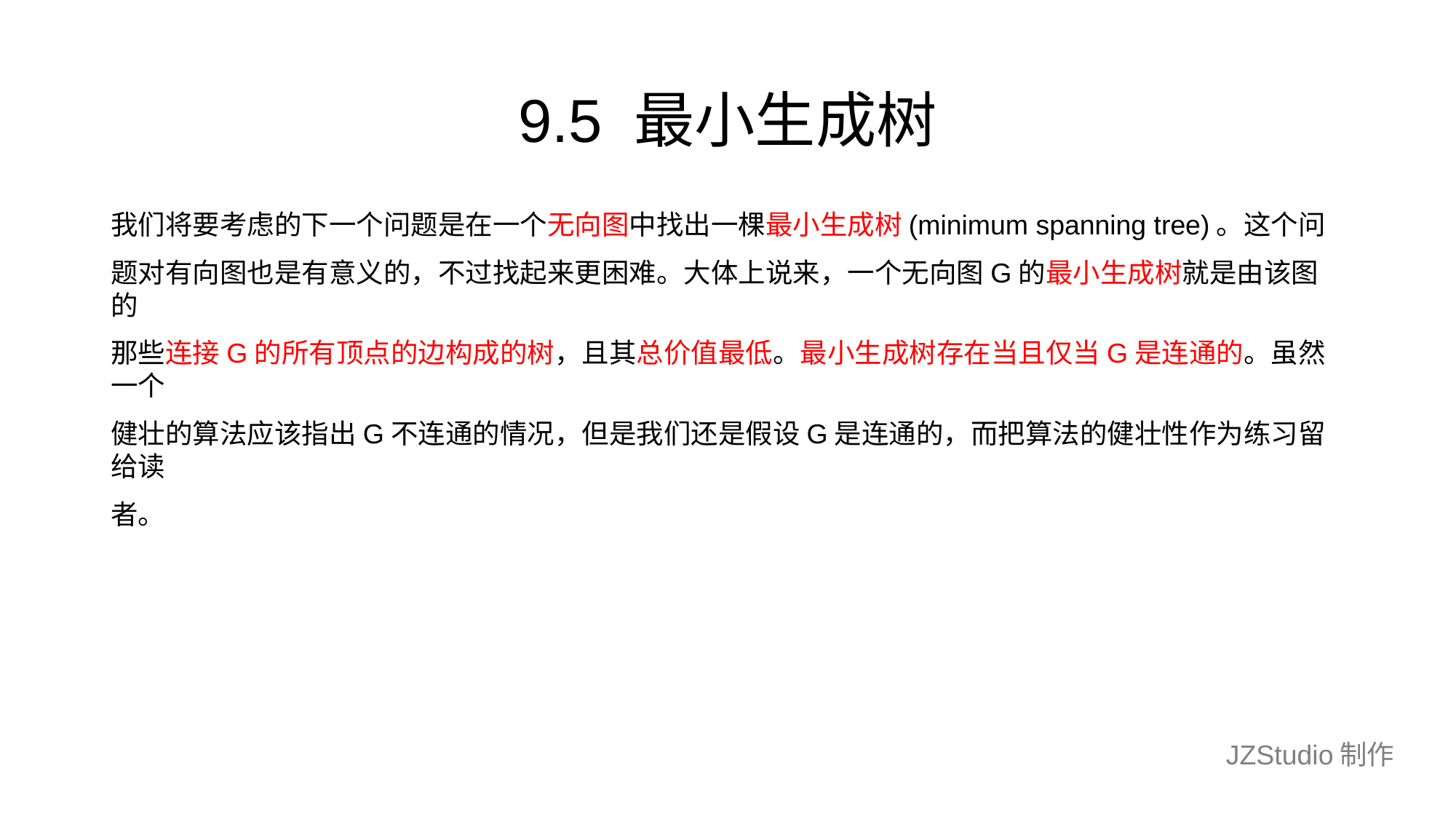

# 9.5 最小生成树
我们将要考虑的下一个问题是在一个无向图中找出一棵最小生成树(minimum spanning tree)。这个问
题对有向图也是有意义的，不过找起来更困难。大体上说来，一个无向图G的最小生成树就是由该图的
那些连接G的所有顶点的边构成的树，且其总价值最低。最小生成树存在当且仅当G是连通的。虽然一个
健壮的算法应该指出G不连通的情况，但是我们还是假设G是连通的，而把算法的健壮性作为练习留给读
者。